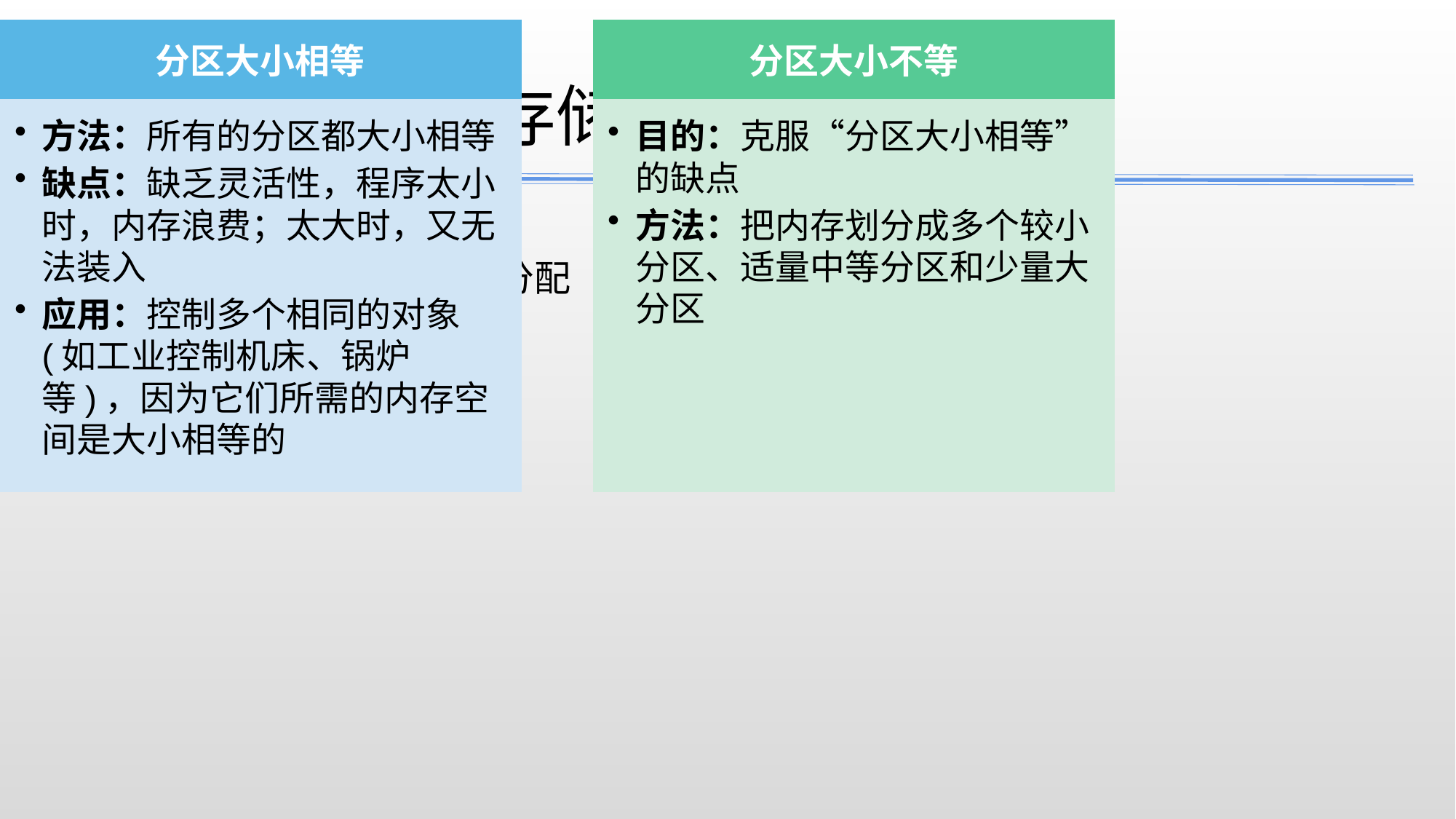

4.3连续分配存储管理方式

方式二：固定分区分配
分区大小相等
方法：所有的分区都大小相等
缺点：缺乏灵活性，程序太小时，内存浪费；太大时，又无法装入
应用：控制多个相同的对象 (如工业控制机床、锅炉等)，因为它们所需的内存空间是大小相等的
分区大小不等
目的：克服“分区大小相等”的缺点
方法：把内存划分成多个较小分区、适量中等分区和少量大分区